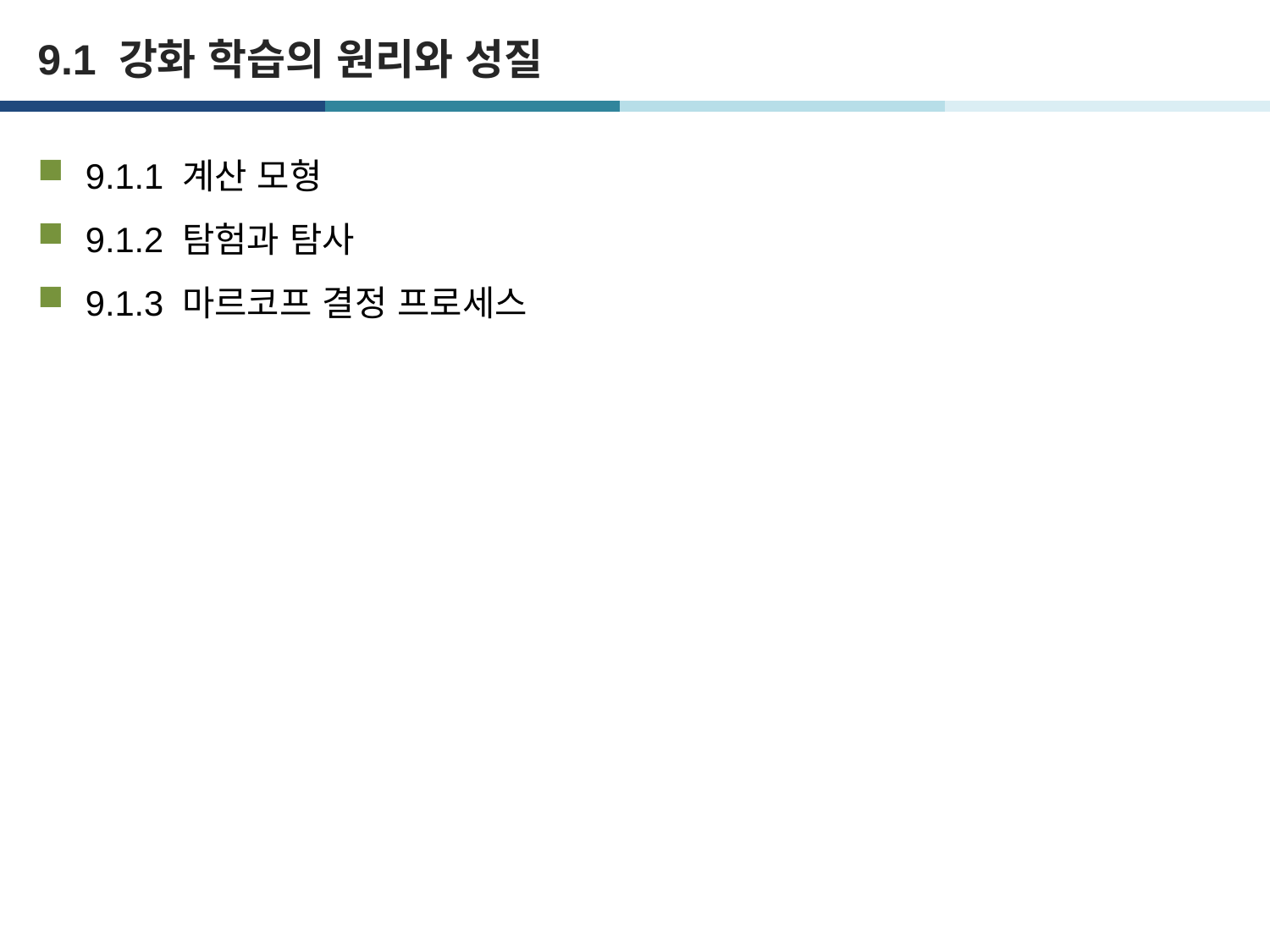

# 9.1 강화 학습의 원리와 성질
9.1.1 계산 모형
9.1.2 탐험과 탐사
9.1.3 마르코프 결정 프로세스